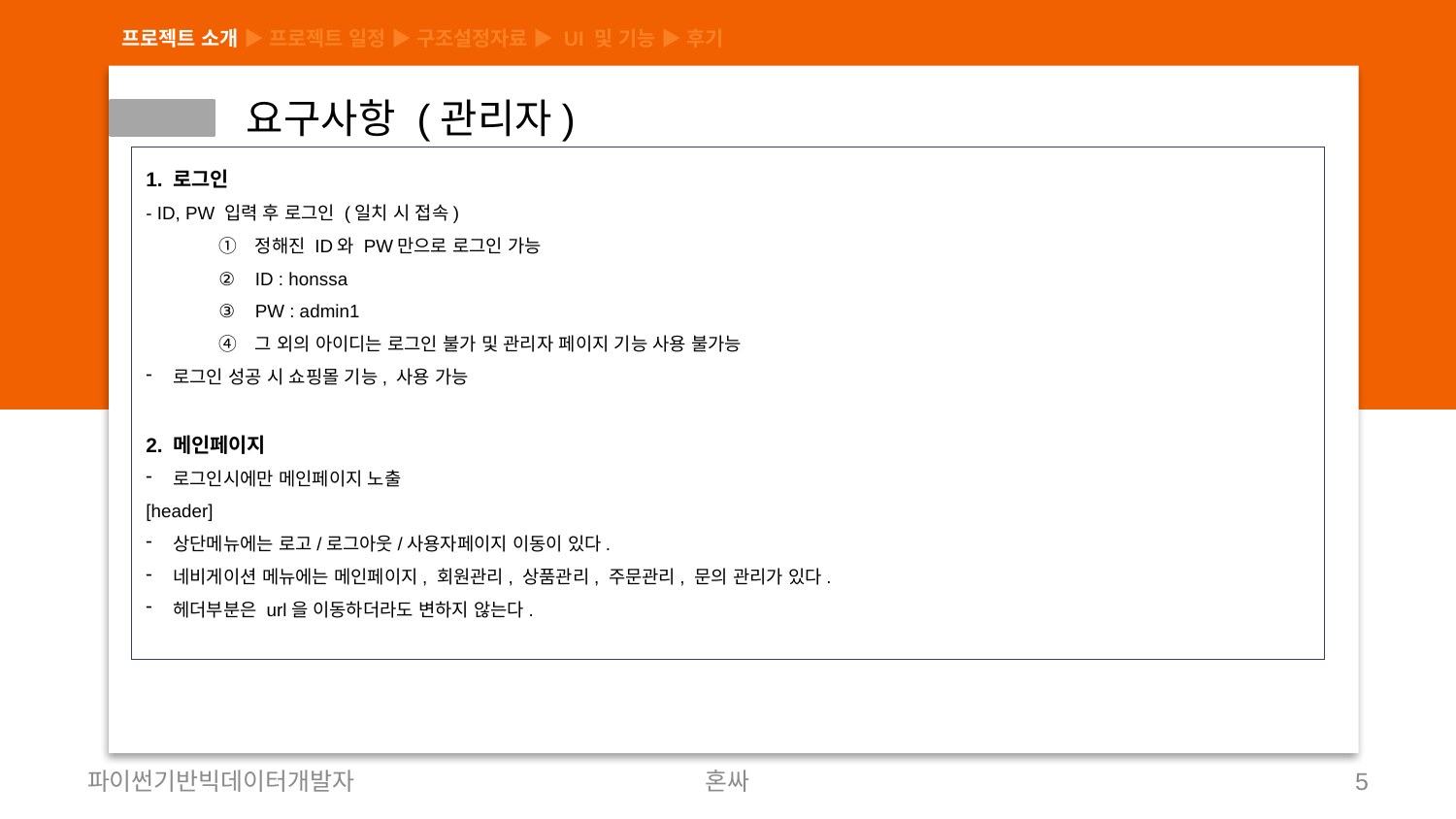

프로젝트 소개 ▶ 프로젝트 일정 ▶ 구조설정자료 ▶ UI 및 기능 ▶ 후기

 요구사항 (관리자)

1. 로그인
- ID, PW 입력 후 로그인 (일치 시 접속)
정해진 ID와 PW만으로 로그인 가능
ID : honssa
PW : admin1
그 외의 아이디는 로그인 불가 및 관리자 페이지 기능 사용 불가능
로그인 성공 시 쇼핑몰 기능, 사용 가능

2. 메인페이지
로그인시에만 메인페이지 노출
[header]
상단메뉴에는 로고/로그아웃/사용자페이지 이동이 있다.
네비게이션 메뉴에는 메인페이지, 회원관리, 상품관리, 주문관리, 문의 관리가 있다.
헤더부분은 url을 이동하더라도 변하지 않는다.

파이썬기반빅데이터개발자
혼싸
5